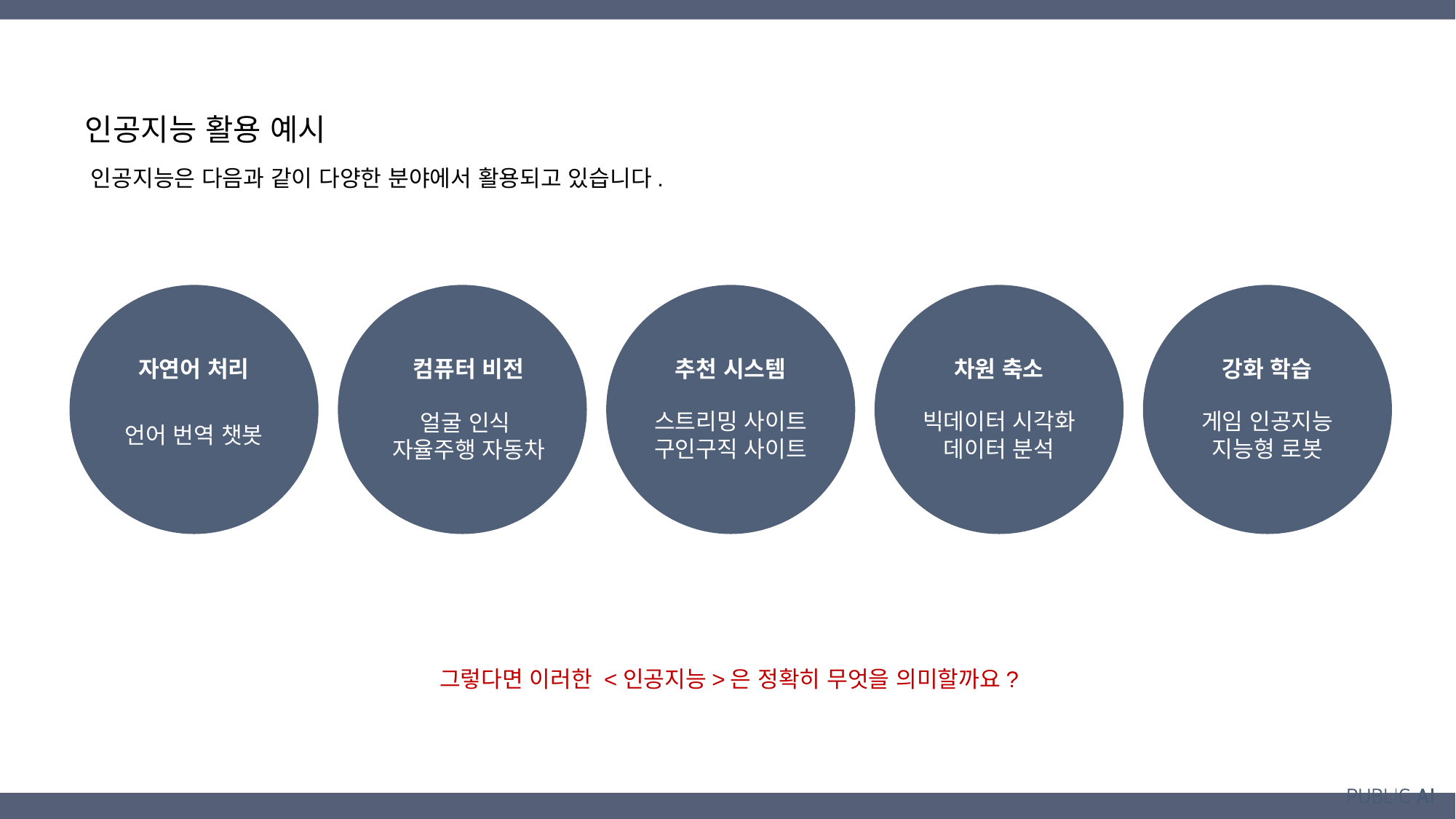

인공지능 활용 예시
인공지능은 다음과 같이 다양한 분야에서 활용되고 있습니다.

자연어 처리
컴퓨터 비전
추천 시스템
차원 축소
강화 학습
스트리밍 사이트
구인구직 사이트
빅데이터 시각화
데이터 분석
게임 인공지능
지능형 로봇
얼굴 인식
자율주행 자동차
언어 번역 챗봇
그렇다면 이러한 <인공지능>은 정확히 무엇을 의미할까요?